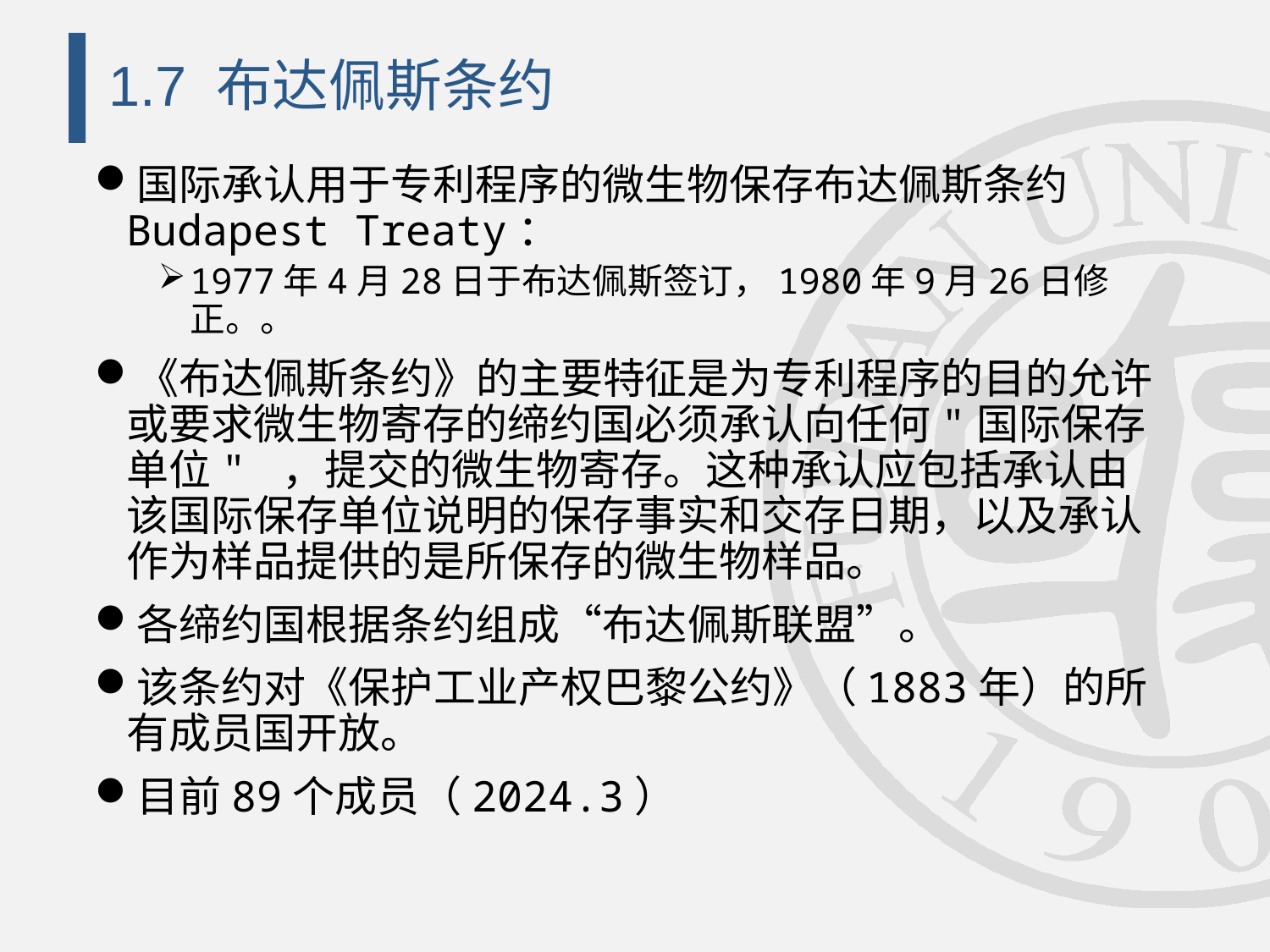

# 1.7 布达佩斯条约
国际承认用于专利程序的微生物保存布达佩斯条约Budapest Treaty：
1977年4月28日于布达佩斯签订，1980年9月26日修正。。
《布达佩斯条约》的主要特征是为专利程序的目的允许或要求微生物寄存的缔约国必须承认向任何"国际保存单位" ，提交的微生物寄存。这种承认应包括承认由该国际保存单位说明的保存事实和交存日期，以及承认作为样品提供的是所保存的微生物样品。
各缔约国根据条约组成“布达佩斯联盟”。
该条约对《保护工业产权巴黎公约》（1883年）的所有成员国开放。
目前89个成员（2024.3）